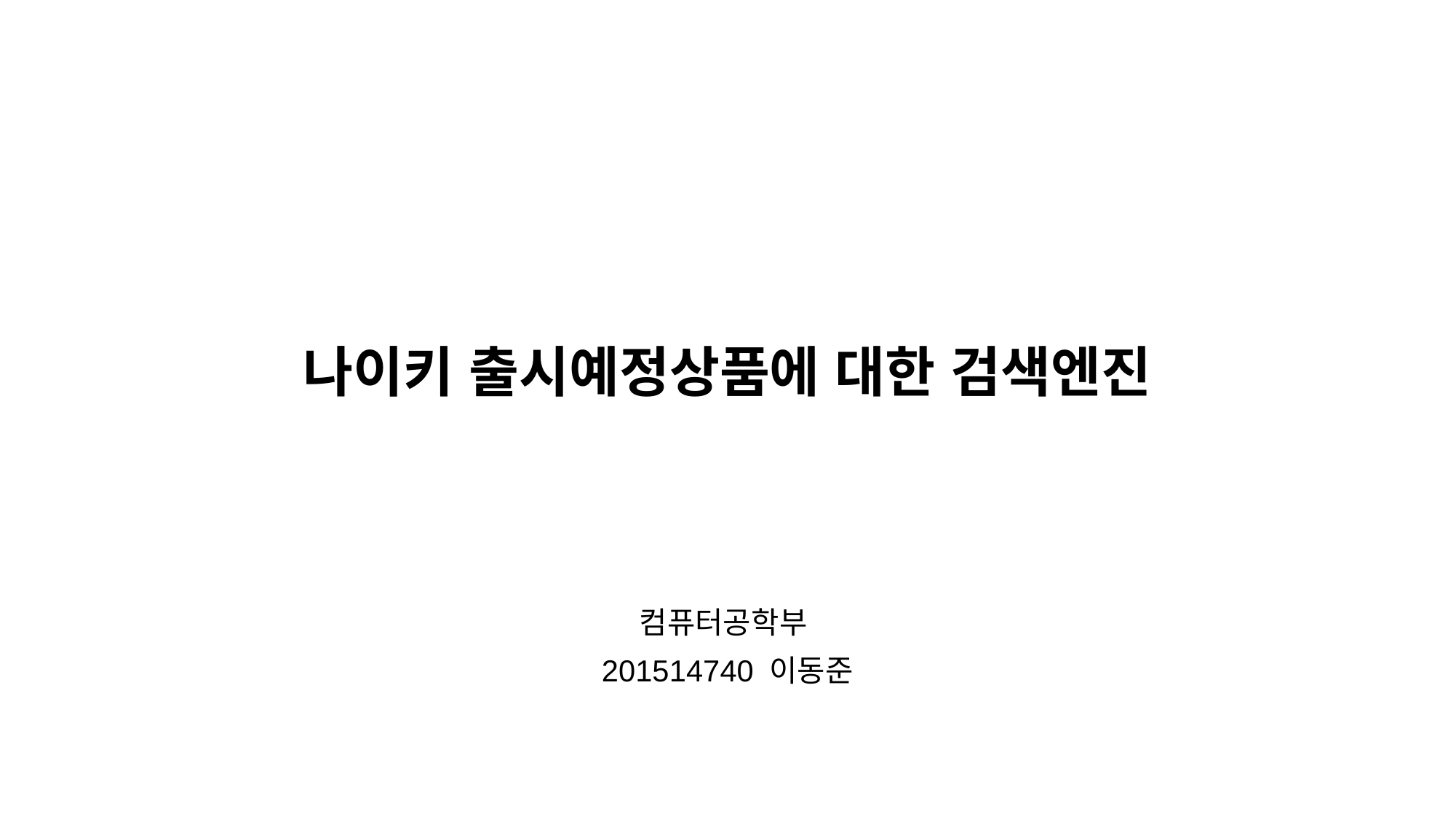

# 나이키 출시예정상품에 대한 검색엔진
컴퓨터공학부
201514740 이동준